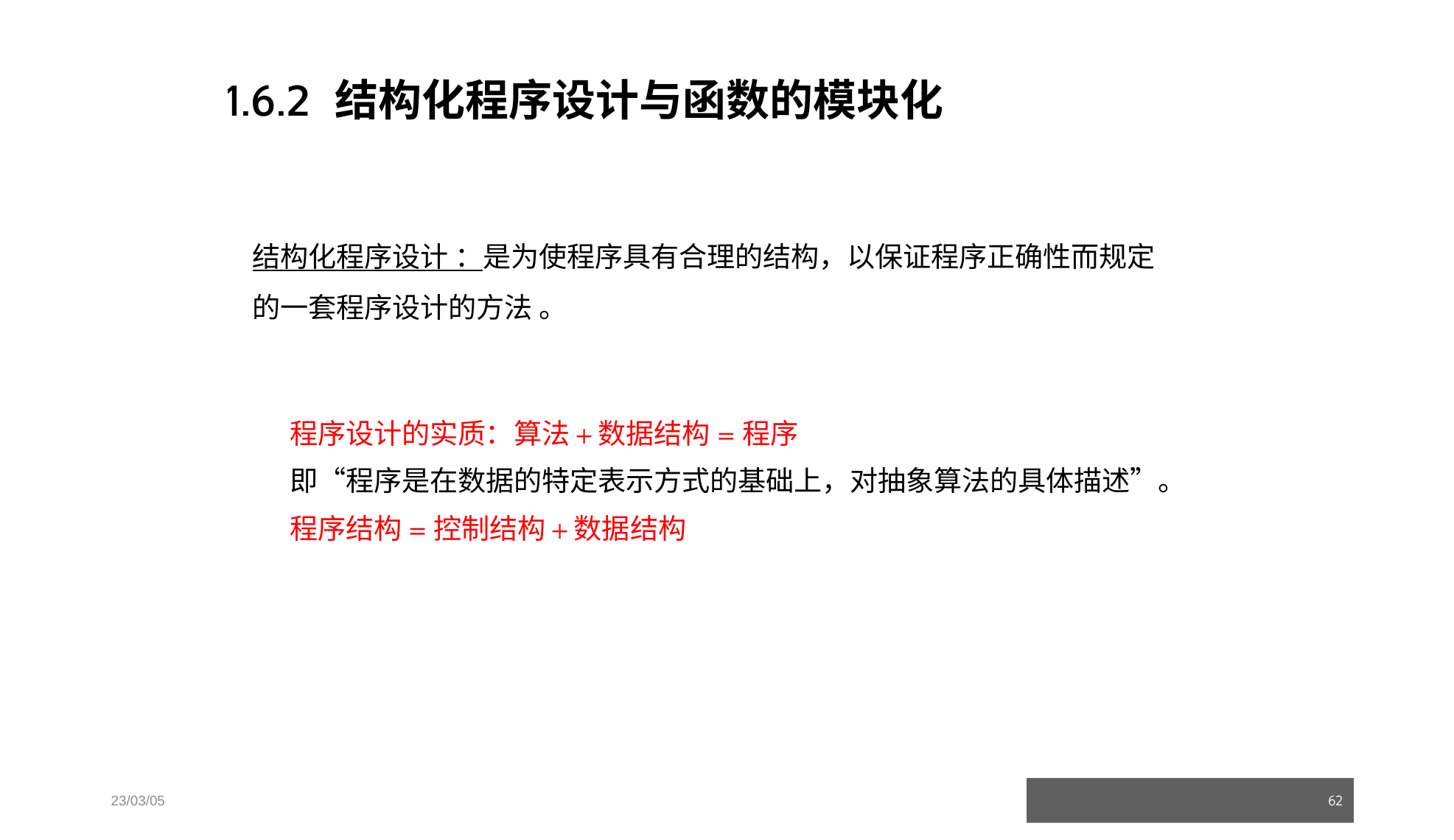

1.6.2 结构化程序设计与函数的模块化
结构化程序设计 ：是为使程序具有合理的结构，以保证程序正确性而规定的一套程序设计的方法 。
程序设计的实质：算法+数据结构=程序
即“程序是在数据的特定表示方式的基础上，对抽象算法的具体描述”。
程序结构=控制结构+数据结构
23/03/05
62